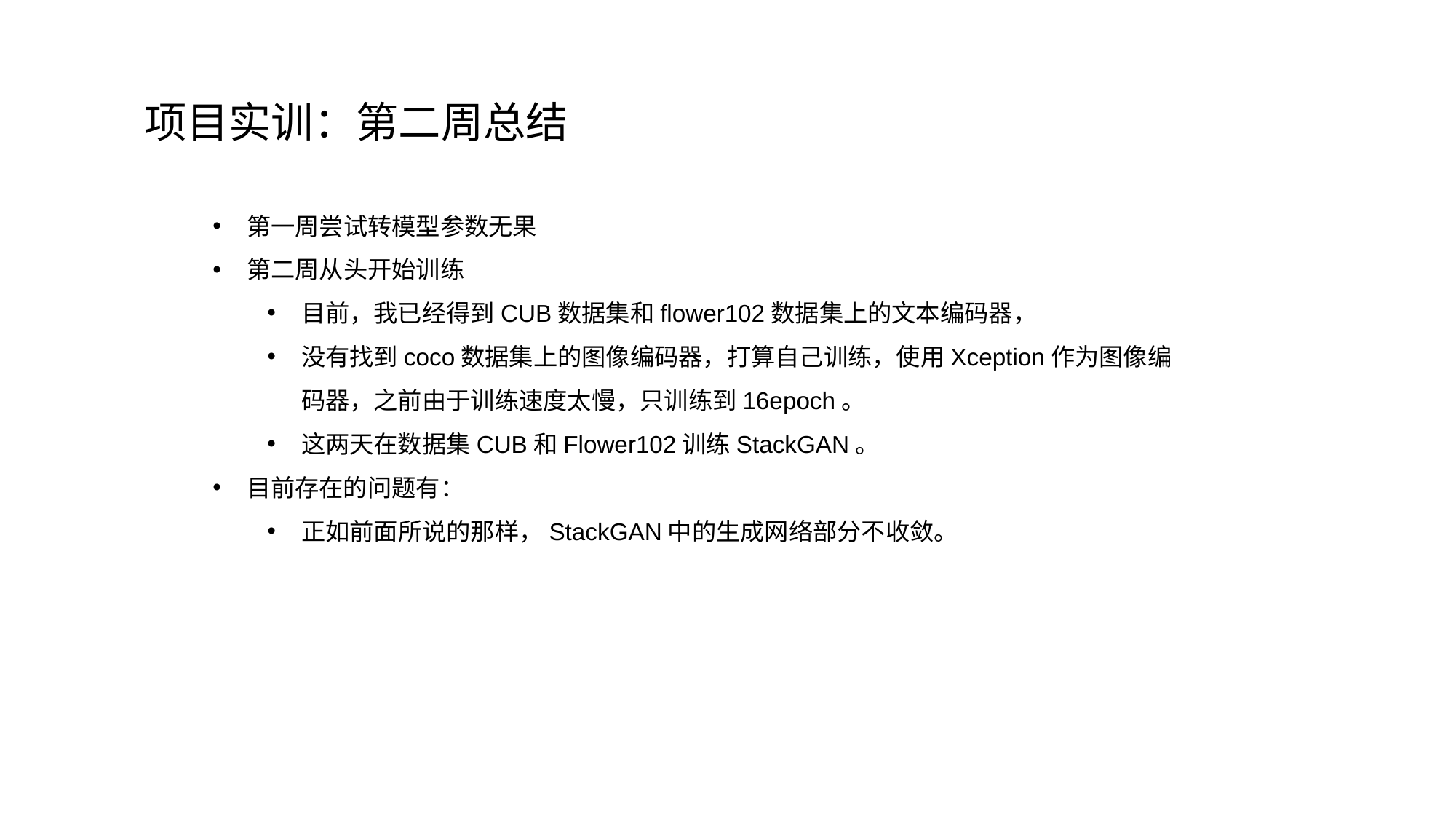

项目实训：第二周总结
第一周尝试转模型参数无果
第二周从头开始训练
目前，我已经得到CUB数据集和flower102数据集上的文本编码器，
没有找到coco数据集上的图像编码器，打算自己训练，使用Xception作为图像编码器，之前由于训练速度太慢，只训练到16epoch。
这两天在数据集CUB和Flower102训练StackGAN。
目前存在的问题有：
正如前面所说的那样，StackGAN中的生成网络部分不收敛。